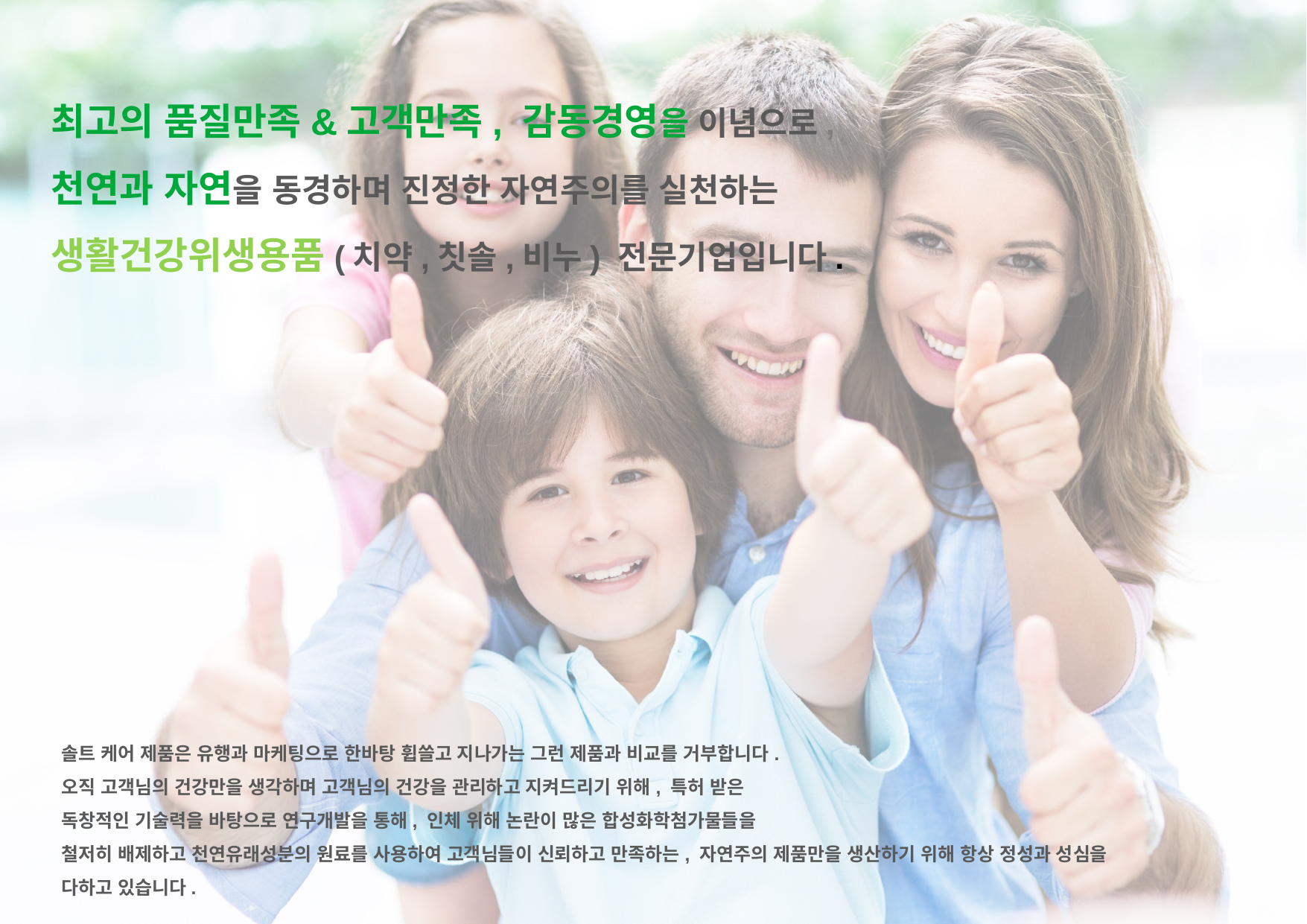

최고의 품질만족&고객만족, 감동경영을 이념으로,
천연과 자연을 동경하며 진정한 자연주의를 실천하는
생활건강위생용품(치약,칫솔,비누) 전문기업입니다.
솔트 케어 제품은 유행과 마케팅으로 한바탕 휩쓸고 지나가는 그런 제품과 비교를 거부합니다.
오직 고객님의 건강만을 생각하며 고객님의 건강을 관리하고 지켜드리기 위해, 특허 받은
독창적인 기술력을 바탕으로 연구개발을 통해, 인체 위해 논란이 많은 합성화학첨가물들을
철저히 배제하고 천연유래성분의 원료를 사용하여 고객님들이 신뢰하고 만족하는, 자연주의 제품만을 생산하기 위해 항상 정성과 성심을 다하고 있습니다.